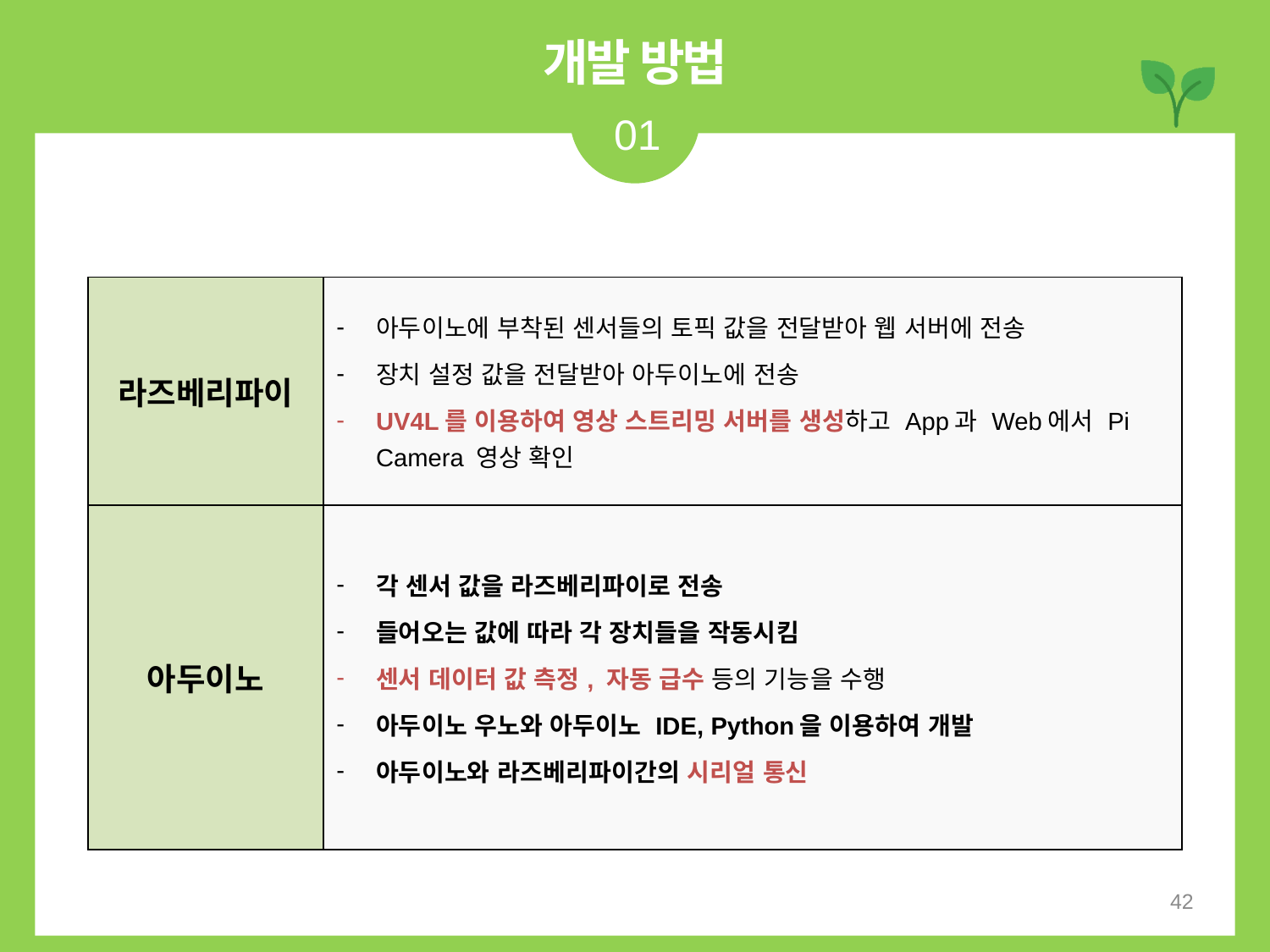

개발 방법

01

| 라즈베리파이 | 아두이노에 부착된 센서들의 토픽 값을 전달받아 웹 서버에 전송 장치 설정 값을 전달받아 아두이노에 전송 UV4L를 이용하여 영상 스트리밍 서버를 생성하고 App과 Web에서 Pi Camera 영상 확인 |
| --- | --- |
| 아두이노 | 각 센서 값을 라즈베리파이로 전송 들어오는 값에 따라 각 장치들을 작동시킴 센서 데이터 값 측정, 자동 급수 등의 기능을 수행 아두이노 우노와 아두이노 IDE, Python을 이용하여 개발 아두이노와 라즈베리파이간의 시리얼 통신 |
42